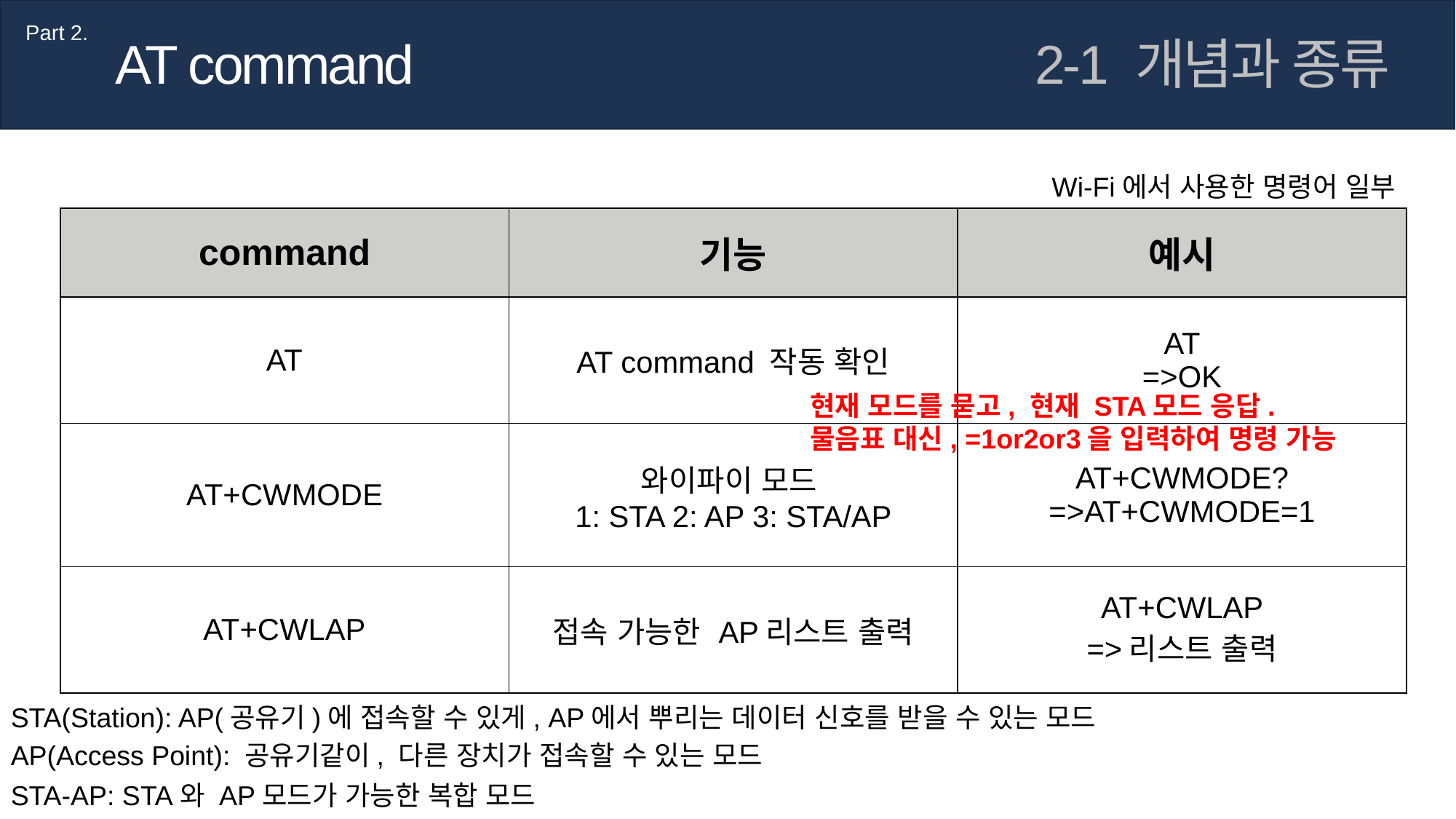

Part 2.
AT command
2-1 개념과 종류
Wi-Fi에서 사용한 명령어 일부
| command | 기능 | 예시 |
| --- | --- | --- |
| AT | AT command 작동 확인 | AT =>OK |
| AT+CWMODE | 와이파이 모드 1: STA 2: AP 3: STA/AP | AT+CWMODE? =>AT+CWMODE=1 |
| AT+CWLAP | 접속 가능한 AP리스트 출력 | AT+CWLAP =>리스트 출력 |
현재 모드를 묻고, 현재 STA모드 응답.
물음표 대신, =1or2or3을 입력하여 명령 가능
STA(Station): AP(공유기)에 접속할 수 있게, AP에서 뿌리는 데이터 신호를 받을 수 있는 모드
AP(Access Point): 공유기같이, 다른 장치가 접속할 수 있는 모드
STA-AP: STA와 AP모드가 가능한 복합 모드